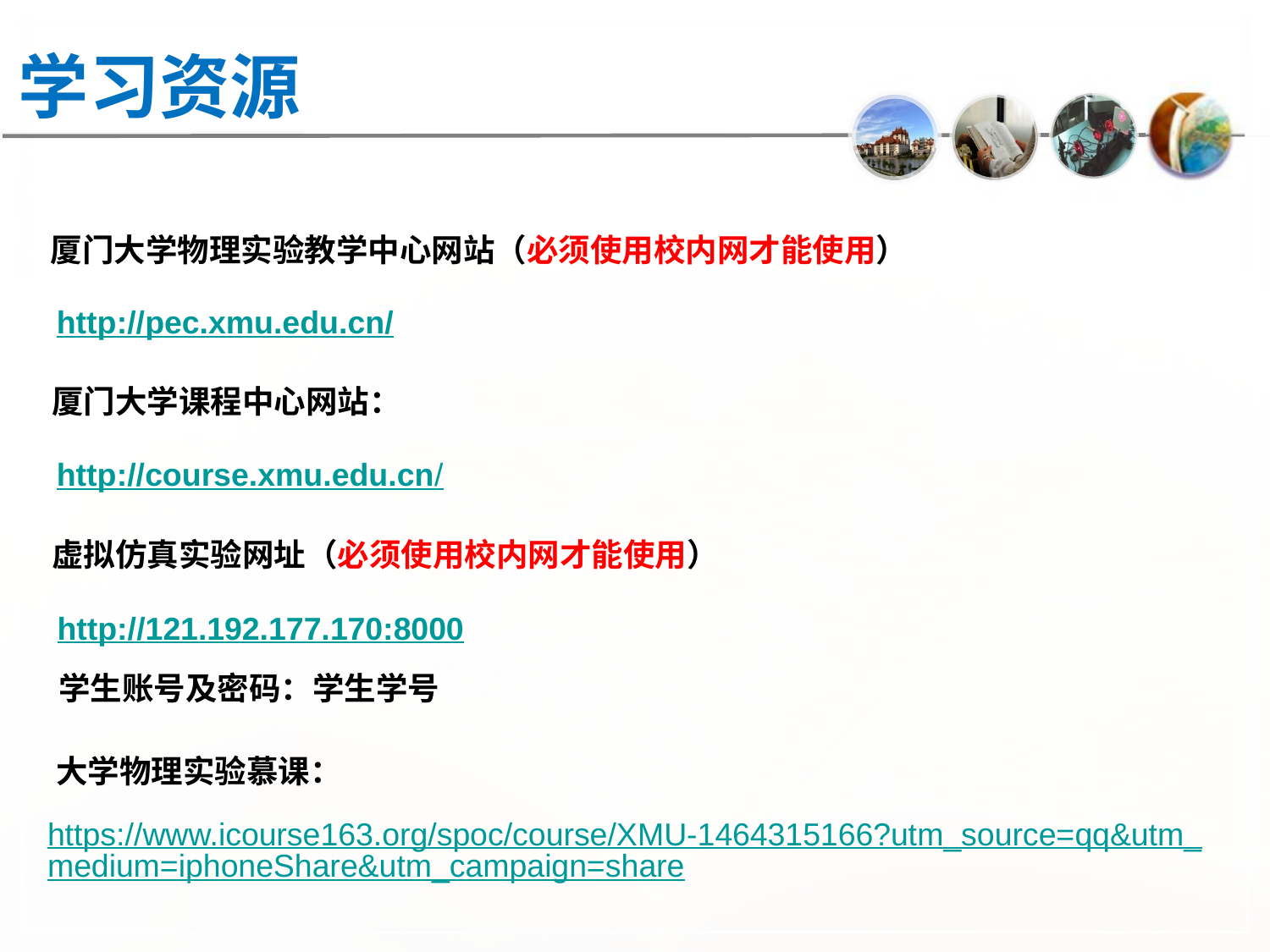

# 学习资源
厦门大学物理实验教学中心网站（必须使用校内网才能使用）
http://pec.xmu.edu.cn/

http://course.xmu.edu.cn/
厦门大学课程中心网站：
虚拟仿真实验网址（必须使用校内网才能使用）
http://121.192.177.170:8000
学生账号及密码：学生学号
大学物理实验慕课：
https://www.icourse163.org/spoc/course/XMU-1464315166?utm_source=qq&utm_medium=iphoneShare&utm_campaign=share